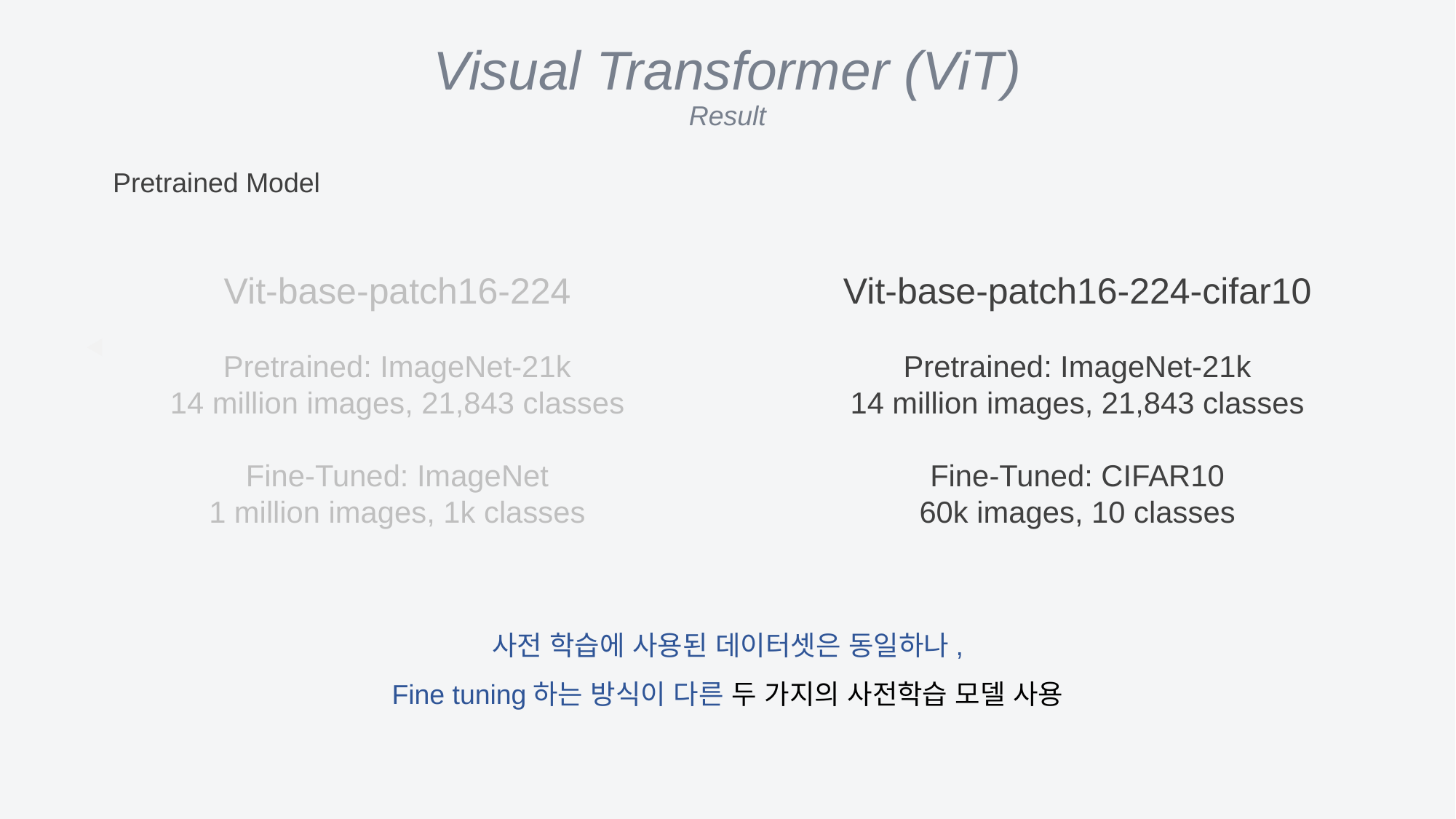

Visual Transformer (ViT)
Result
Pretrained Model
Vit-base-patch16-224

Pretrained: ImageNet-21k
14 million images, 21,843 classes
Fine-Tuned: ImageNet
1 million images, 1k classes
Vit-base-patch16-224-cifar10

Pretrained: ImageNet-21k
14 million images, 21,843 classes

Fine-Tuned: CIFAR10
60k images, 10 classes

사전 학습에 사용된 데이터셋은 동일하나,
Fine tuning하는 방식이 다른 두 가지의 사전학습 모델 사용